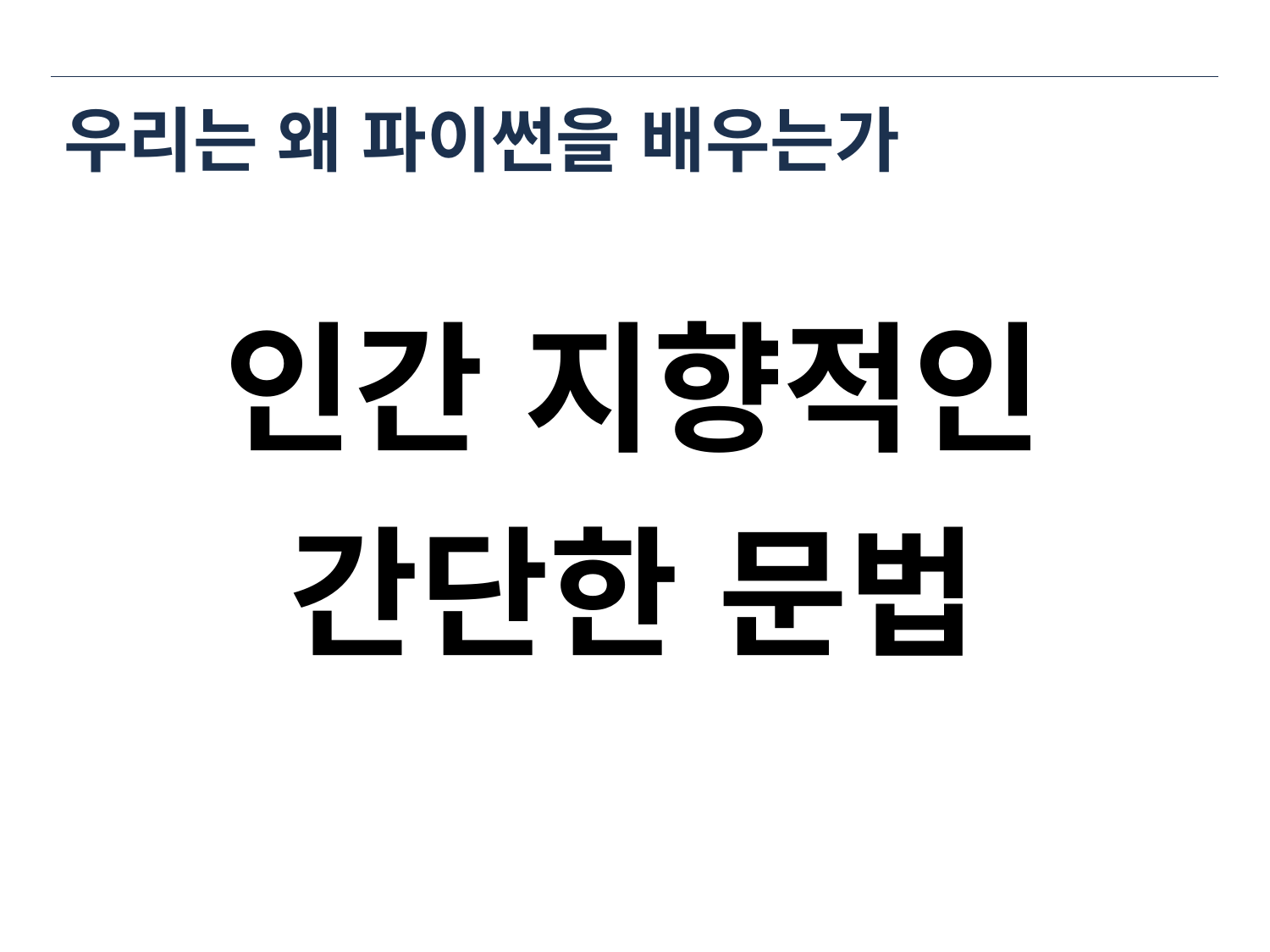

# 우리는 왜 파이썬을 배우는가
인간 지향적인
간단한 문법